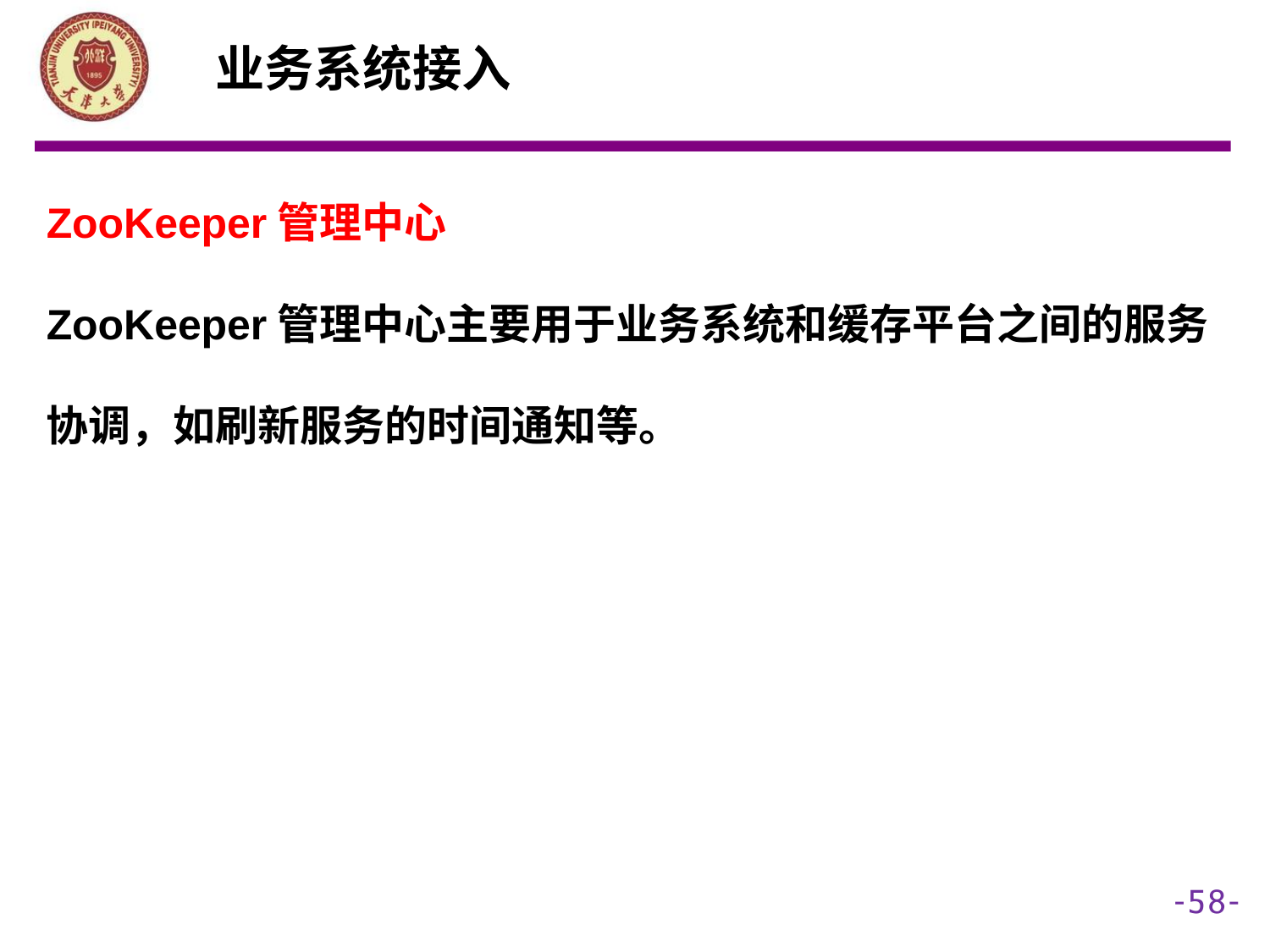

业务系统接入
ZooKeeper管理中心
ZooKeeper管理中心主要用于业务系统和缓存平台之间的服务协调，如刷新服务的时间通知等。